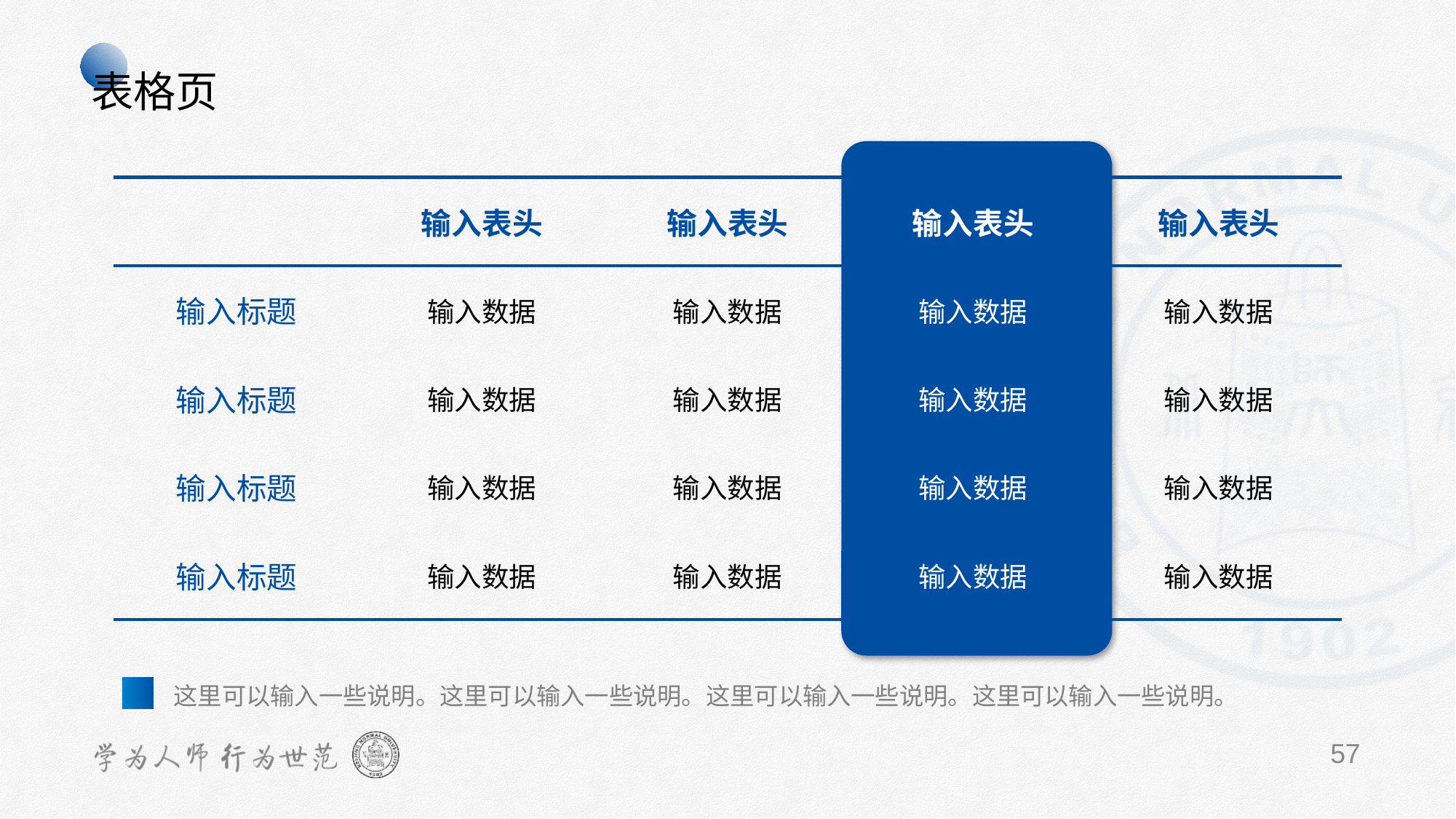

表格页

|  | 输入表头 | 输入表头 | 输入表头 | 输入表头 |
| --- | --- | --- | --- | --- |
| 输入标题 | 输入数据 | 输入数据 | 输入数据 | 输入数据 |
| 输入标题 | 输入数据 | 输入数据 | 输入数据 | 输入数据 |
| 输入标题 | 输入数据 | 输入数据 | 输入数据 | 输入数据 |
| 输入标题 | 输入数据 | 输入数据 | 输入数据 | 输入数据 |
这里可以输入一些说明。这里可以输入一些说明。这里可以输入一些说明。这里可以输入一些说明。